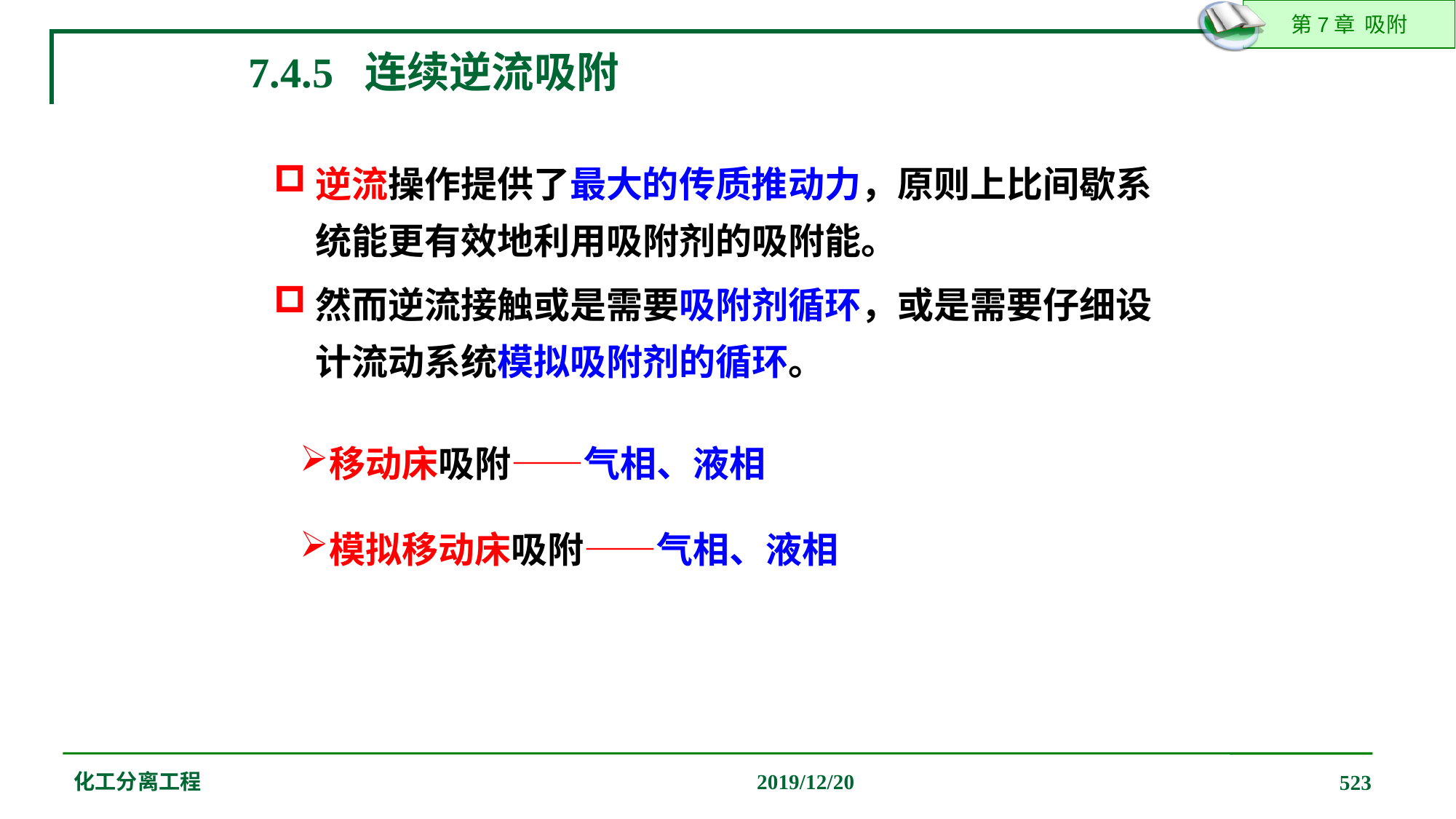

7.4.5  连续逆流吸附
逆流操作提供了最大的传质推动力，原则上比间歇系统能更有效地利用吸附剂的吸附能。
然而逆流接触或是需要吸附剂循环，或是需要仔细设计流动系统模拟吸附剂的循环。
移动床吸附——气相、液相
模拟移动床吸附——气相、液相
化工分离工程
2019/12/20
523